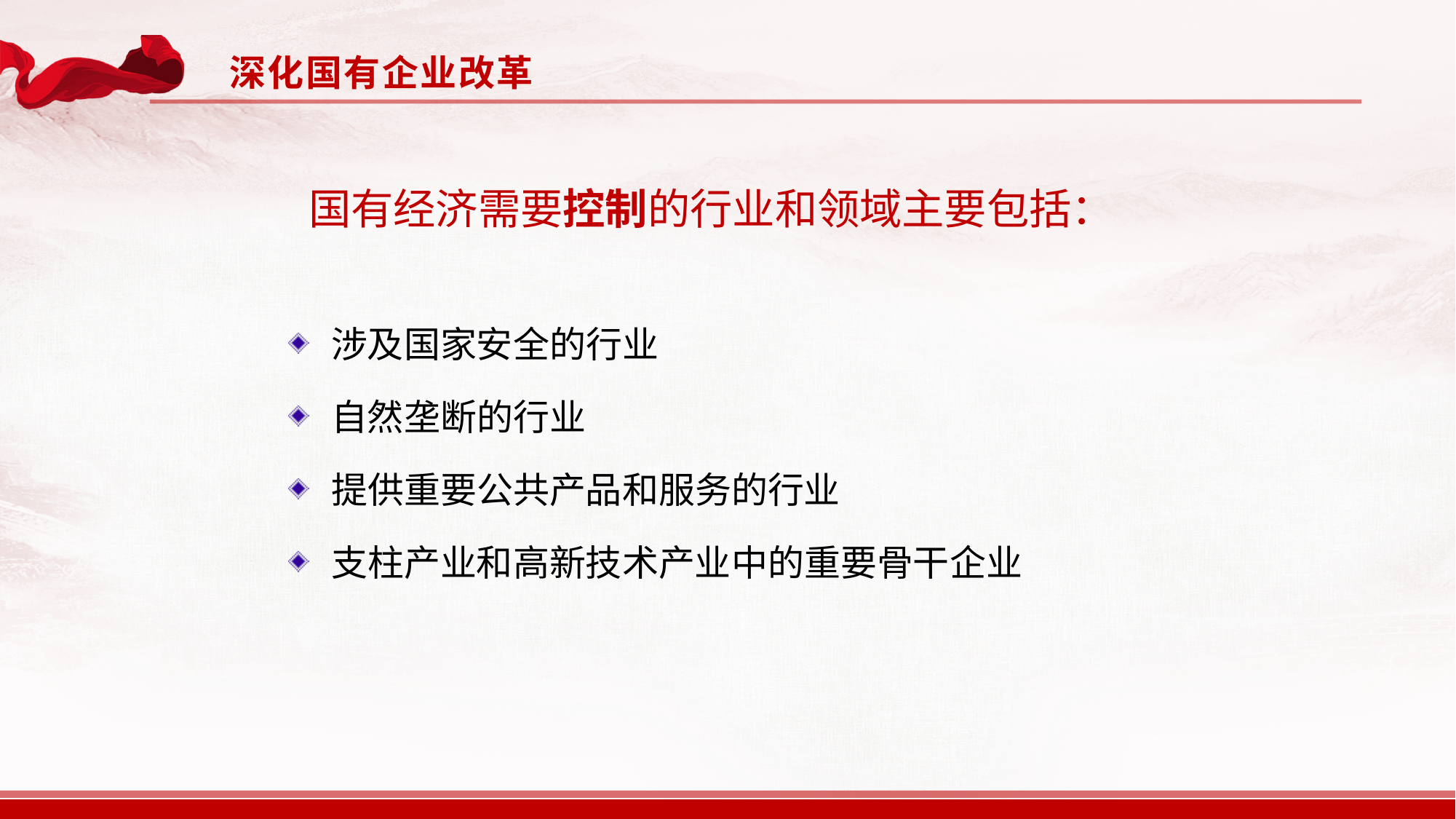

深化国有企业改革
 国有经济需要控制的行业和领域主要包括：

涉及国家安全的行业
自然垄断的行业
提供重要公共产品和服务的行业
支柱产业和高新技术产业中的重要骨干企业